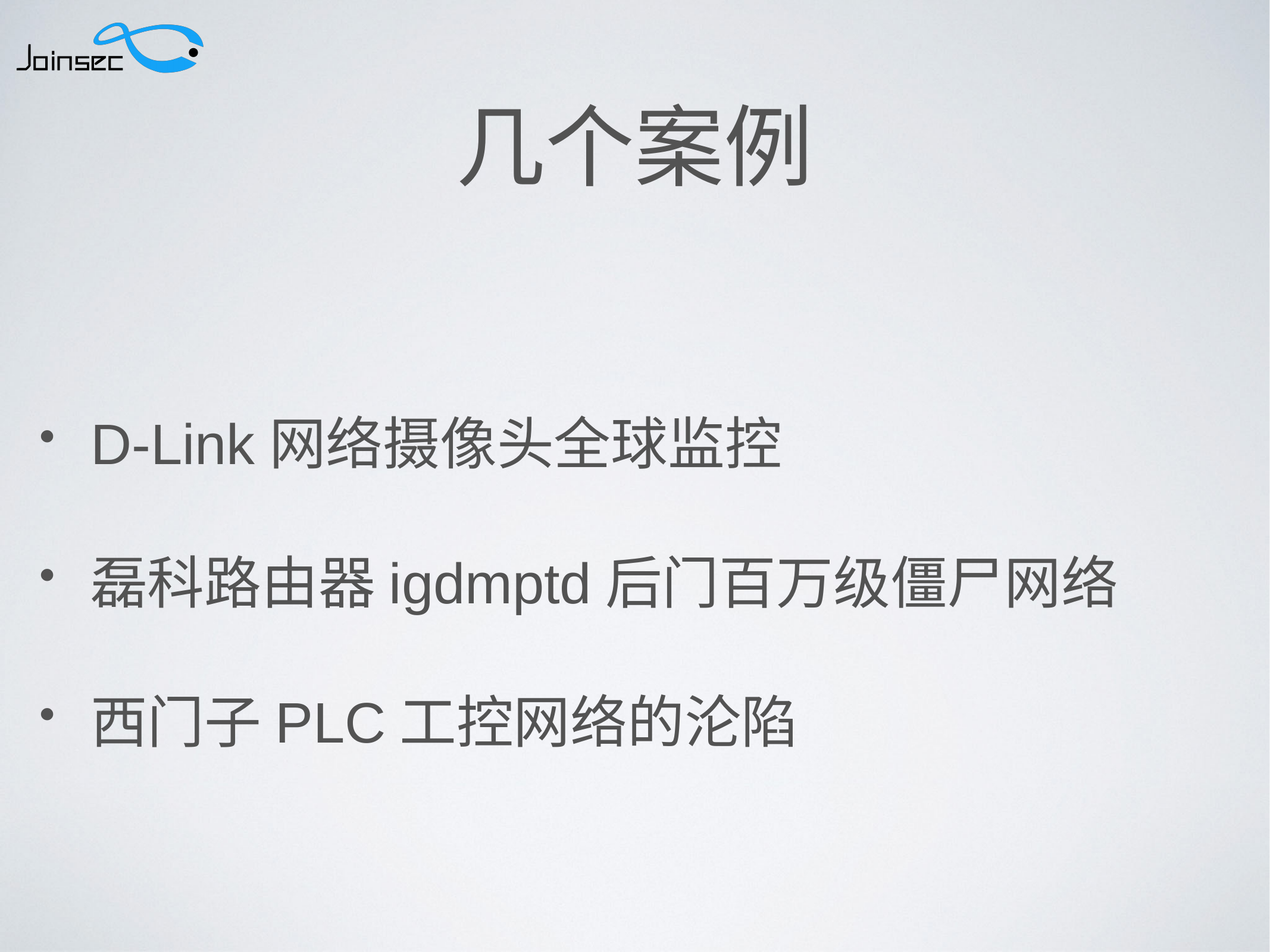

# 几个案例
D-Link网络摄像头全球监控
磊科路由器igdmptd后门百万级僵尸网络
西门子PLC工控网络的沦陷